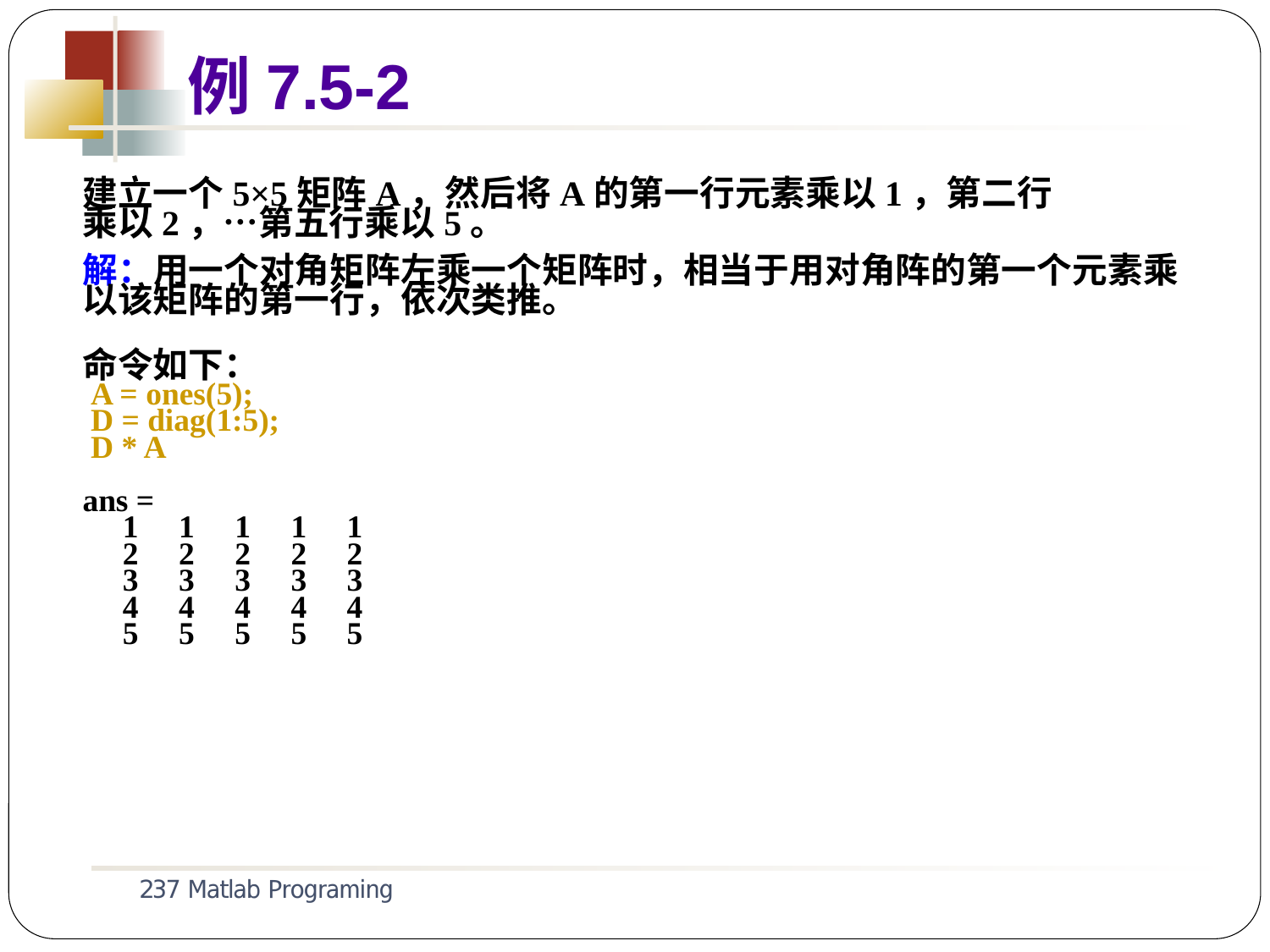

例7.5-2
建立一个5×5矩阵A，然后将A的第一行元素乘以1，第二行
乘以2，…第五行乘以5。

解：用一个对角矩阵左乘一个矩阵时，相当于用对角阵的第一个元素乘
以该矩阵的第一行，依次类推。

命令如下：
 A = ones(5);
 D = diag(1:5);
 D * A

ans =
     1     1     1     1     1
     2     2     2     2     2
     3     3     3     3     3
     4     4     4     4     4
     5     5     5     5     5
237 Matlab Programing